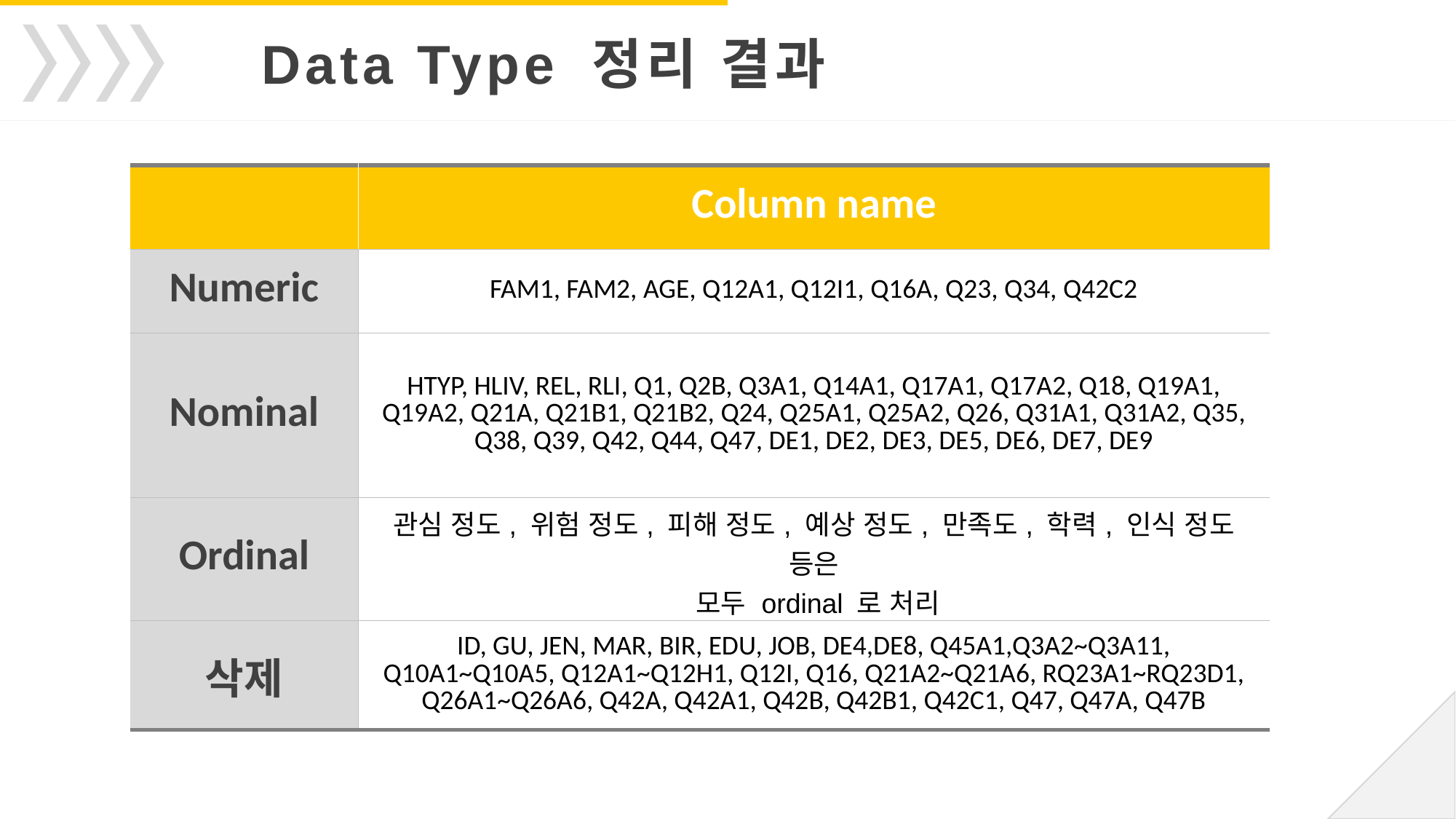

Data Type 정리 결과

|  | Column name |
| --- | --- |
| Numeric | FAM1, FAM2, AGE, Q12A1, Q12I1, Q16A, Q23, Q34, Q42C2 |
| Nominal | HTYP, HLIV, REL, RLI, Q1, Q2B, Q3A1, Q14A1, Q17A1, Q17A2, Q18, Q19A1, Q19A2, Q21A, Q21B1, Q21B2, Q24, Q25A1, Q25A2, Q26, Q31A1, Q31A2, Q35, Q38, Q39, Q42, Q44, Q47, DE1, DE2, DE3, DE5, DE6, DE7, DE9 |
| Ordinal | 관심 정도, 위험 정도, 피해 정도, 예상 정도, 만족도, 학력, 인식 정도 등은 모두 ordinal 로 처리 |
| 삭제 | ID, GU, JEN, MAR, BIR, EDU, JOB, DE4,DE8, Q45A1,Q3A2~Q3A11, Q10A1~Q10A5, Q12A1~Q12H1, Q12I, Q16, Q21A2~Q21A6, RQ23A1~RQ23D1, Q26A1~Q26A6, Q42A, Q42A1, Q42B, Q42B1, Q42C1, Q47, Q47A, Q47B |